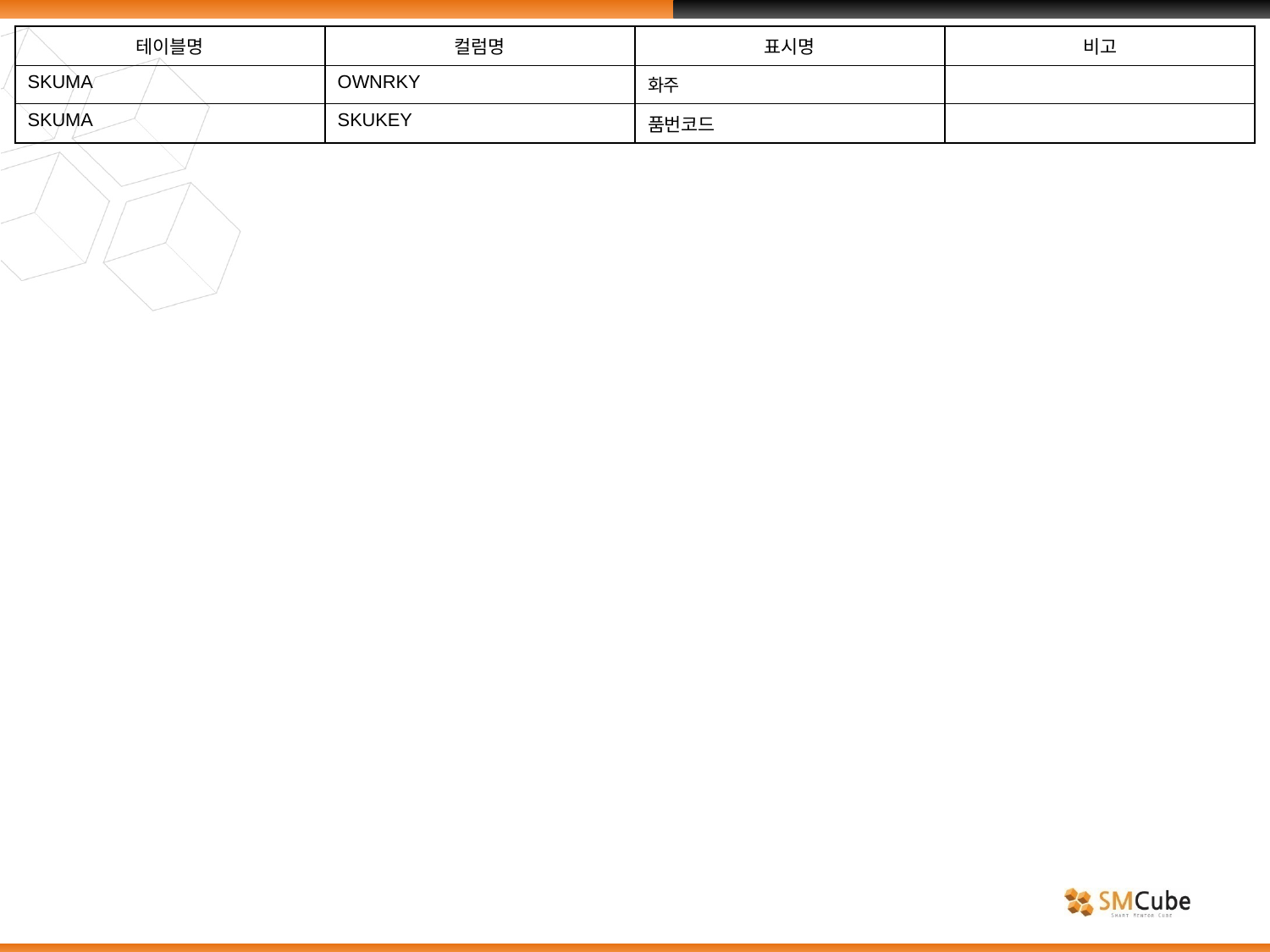

| 테이블명 | 컬럼명 | 표시명 | 비고 |
| --- | --- | --- | --- |
| SKUMA | OWNRKY | 화주 |  |
| SKUMA | SKUKEY | 품번코드 |  |